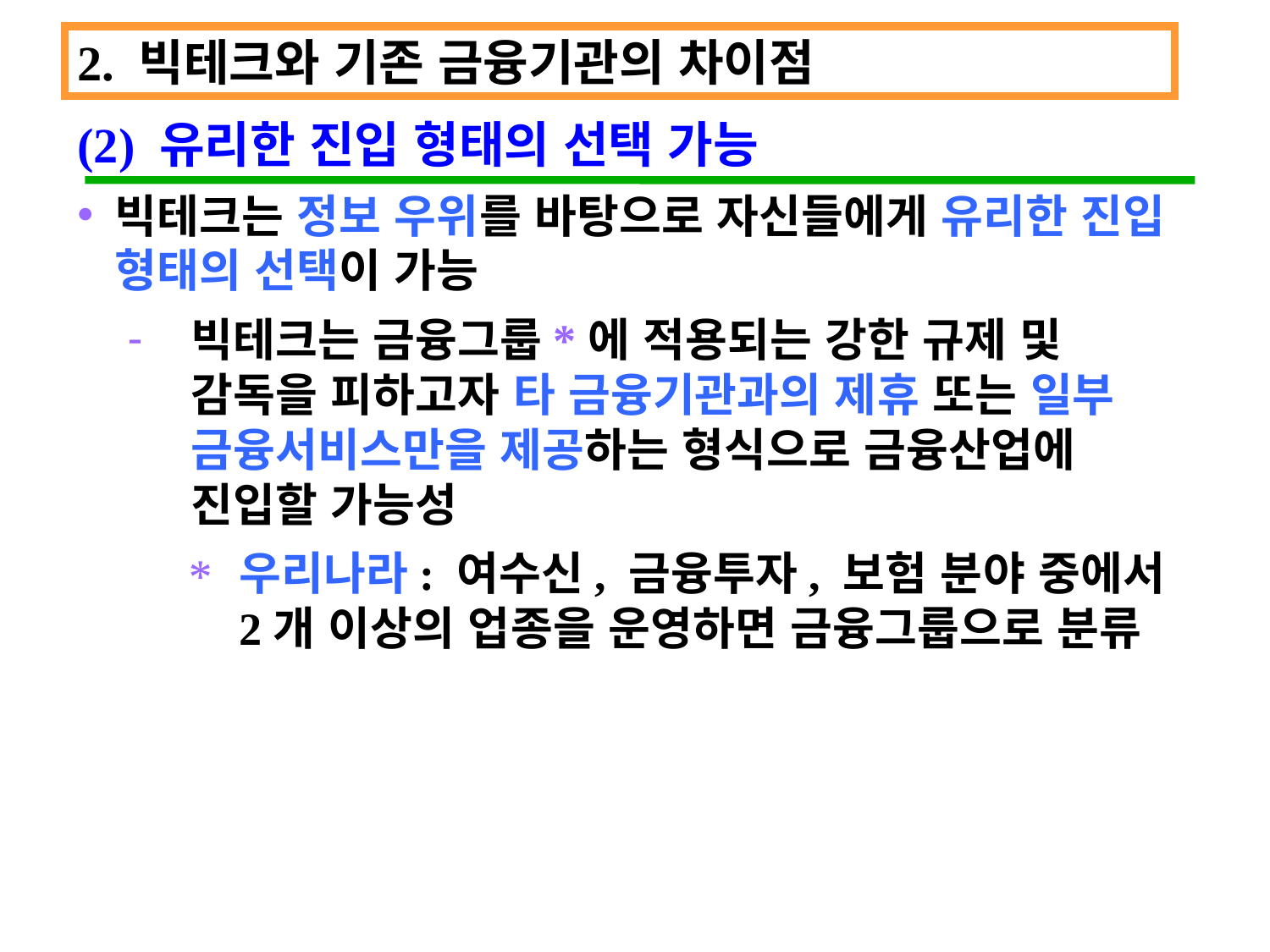

2. 빅테크와 기존 금융기관의 차이점
(2) 유리한 진입 형태의 선택 가능
빅테크는 정보 우위를 바탕으로 자신들에게 유리한 진입 형태의 선택이 가능
빅테크는 금융그룹*에 적용되는 강한 규제 및 감독을 피하고자 타 금융기관과의 제휴 또는 일부 금융서비스만을 제공하는 형식으로 금융산업에 진입할 가능성
우리나라: 여수신, 금융투자, 보험 분야 중에서 2개 이상의 업종을 운영하면 금융그룹으로 분류